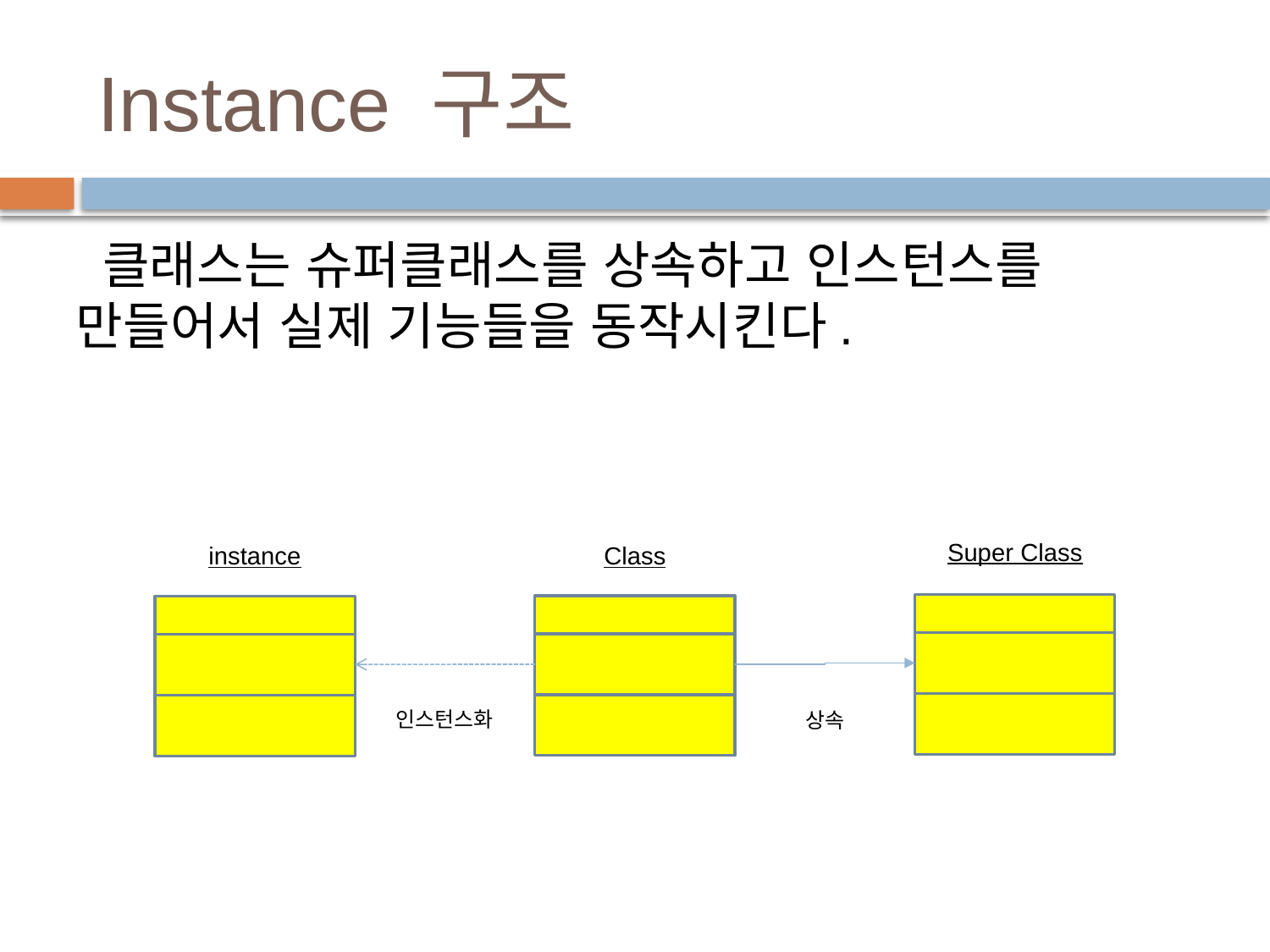

# Instance 구조
 클래스는 슈퍼클래스를 상속하고 인스턴스를 만들어서 실제 기능들을 동작시킨다.
Super Class
instance
Class

인스턴스화
상속